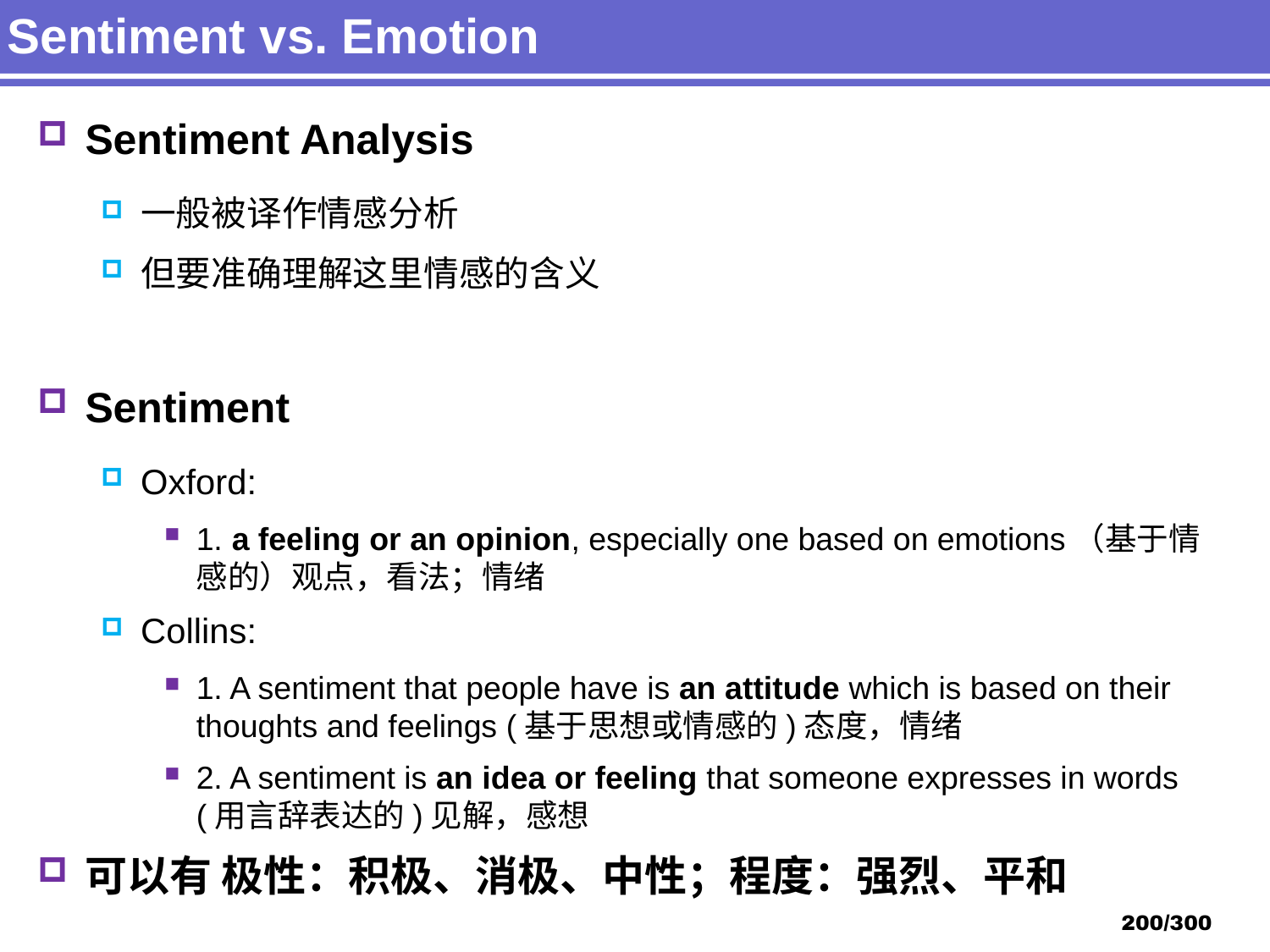

# Sentiment vs. Emotion
Sentiment Analysis
一般被译作情感分析
但要准确理解这里情感的含义

Sentiment
Oxford:
1. a feeling or an opinion, especially one based on emotions（基于情感的）观点，看法；情绪
Collins:
1. A sentiment that people have is an attitude which is based on their thoughts and feelings (基于思想或情感的)态度，情绪
2. A sentiment is an idea or feeling that someone expresses in words (用言辞表达的)见解，感想
可以有 极性：积极、消极、中性；程度：强烈、平和
200/300